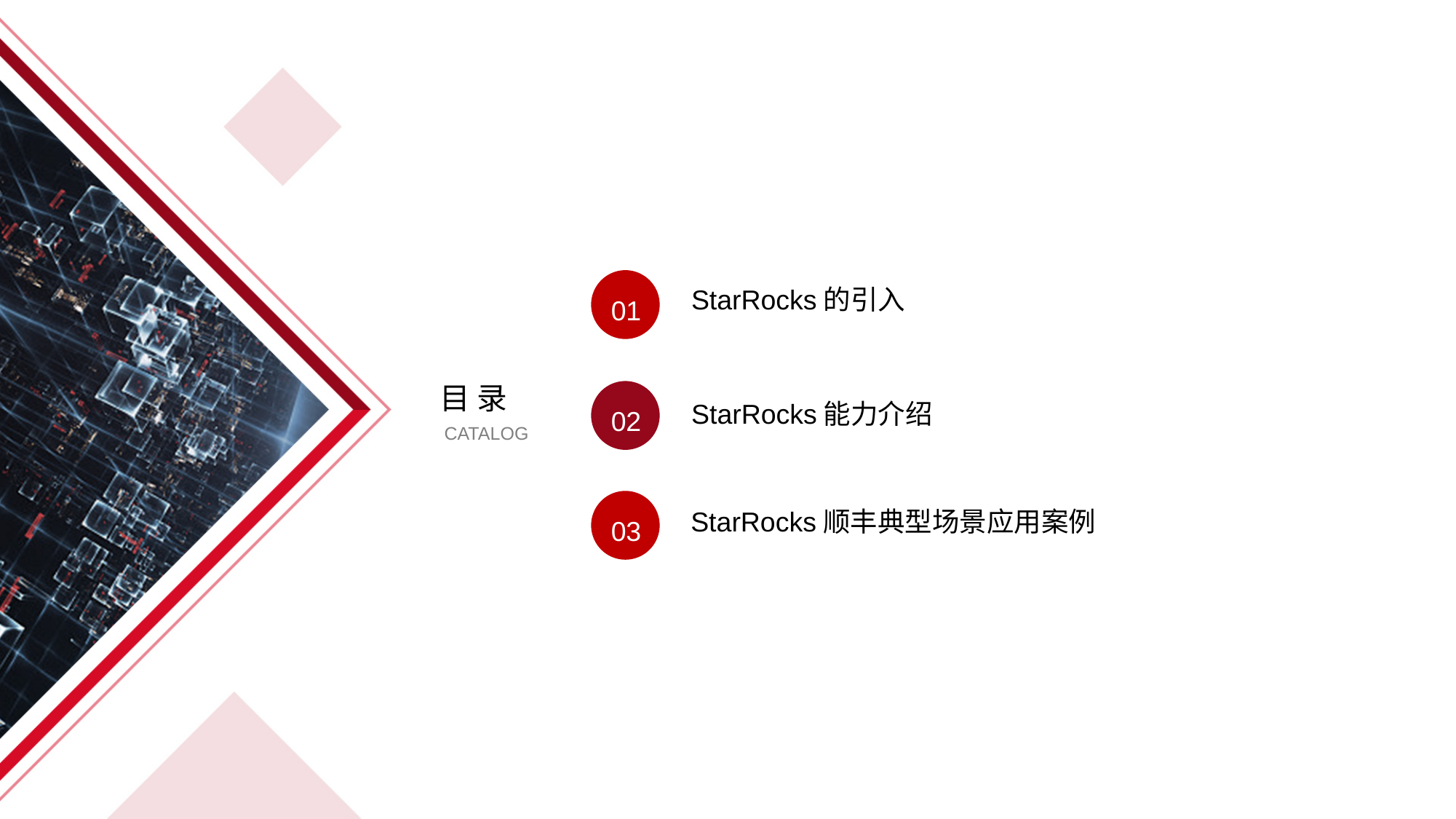

01
StarRocks的引入
目 录

02
StarRocks能力介绍
CATALOG

03
StarRocks顺丰典型场景应用案例
04